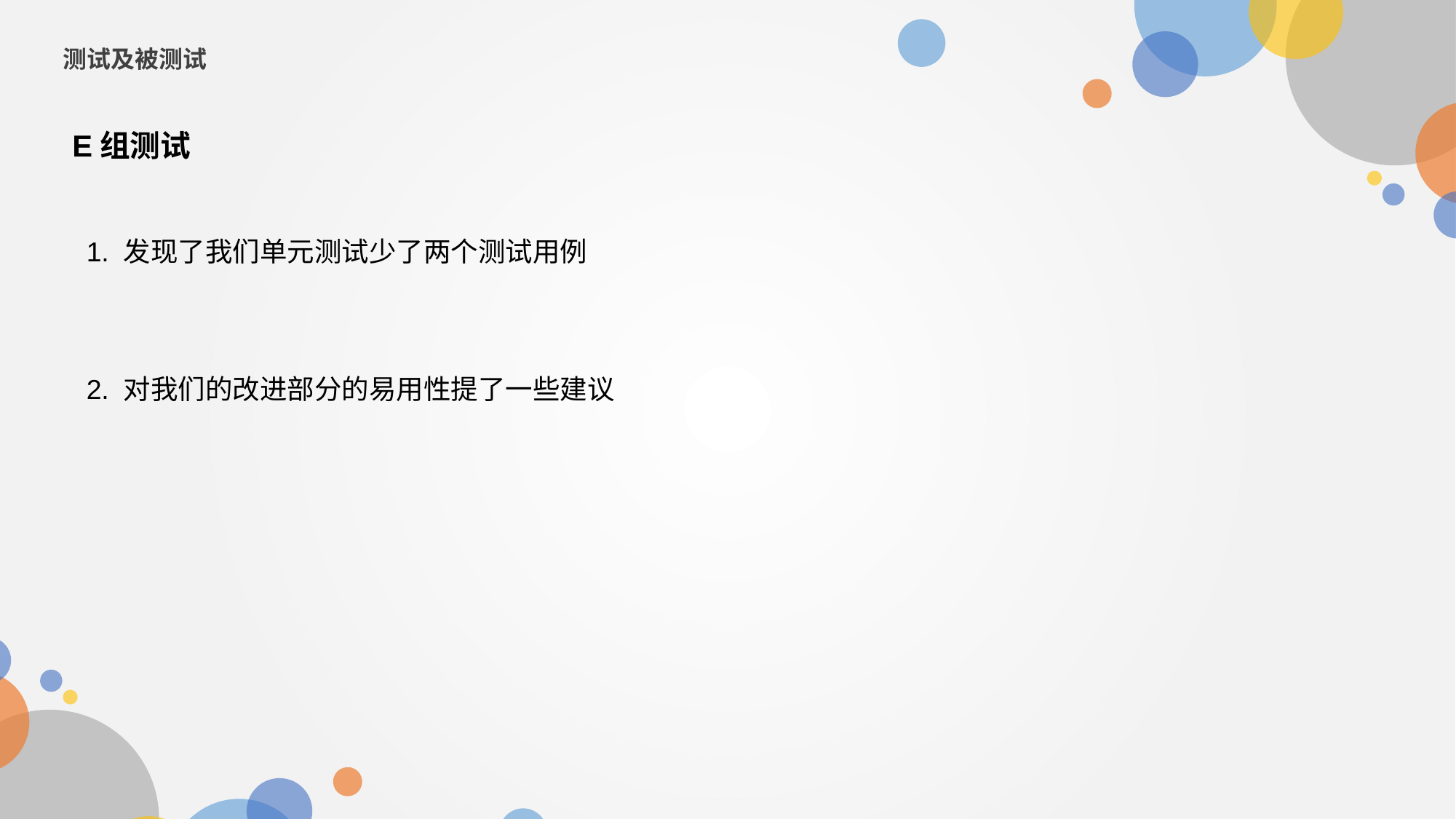

测试及被测试
E组测试
1. 发现了我们单元测试少了两个测试用例
2. 对我们的改进部分的易用性提了一些建议